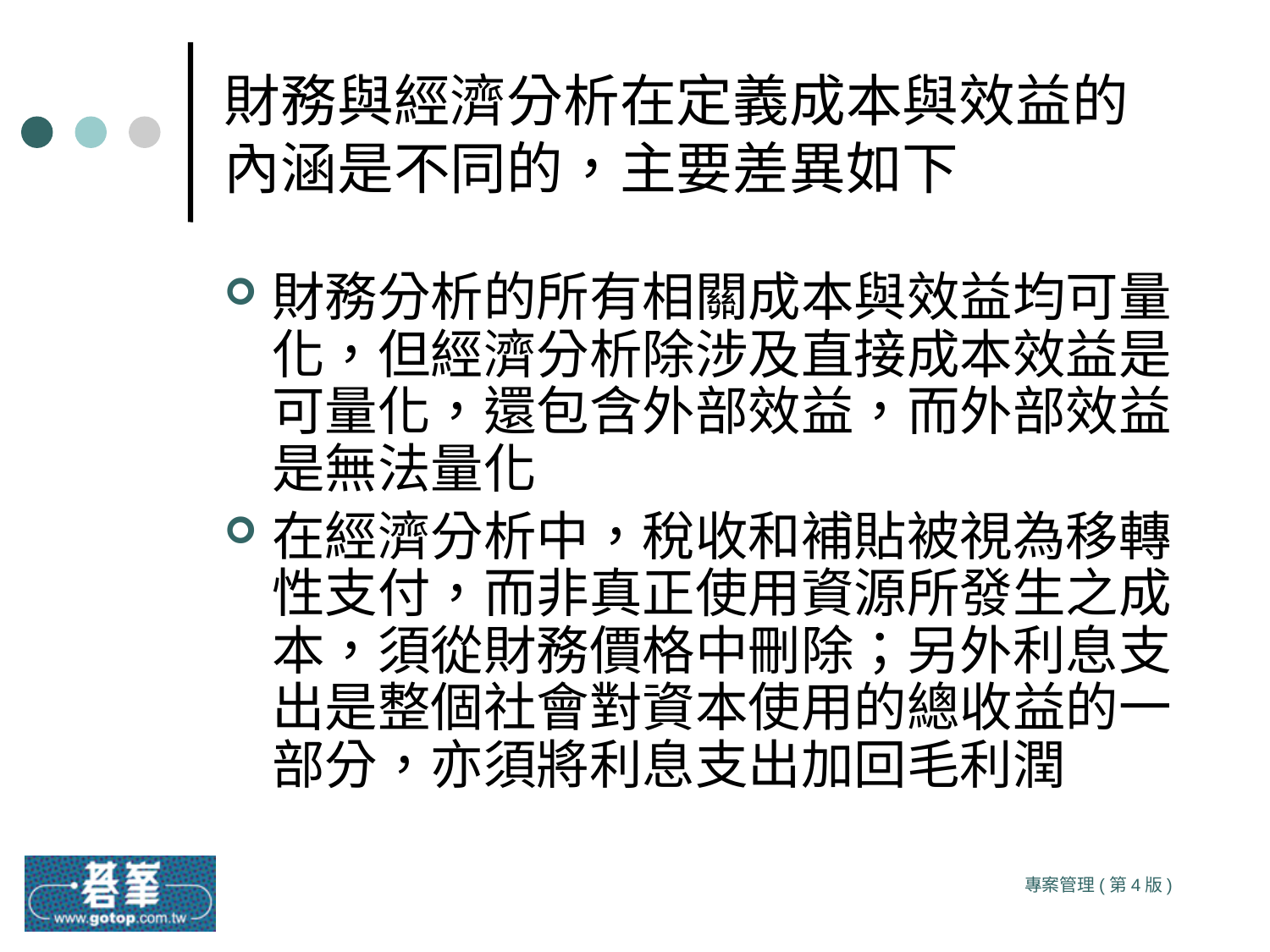

# 財務與經濟分析在定義成本與效益的內涵是不同的，主要差異如下
財務分析的所有相關成本與效益均可量化，但經濟分析除涉及直接成本效益是可量化，還包含外部效益，而外部效益是無法量化
在經濟分析中，稅收和補貼被視為移轉性支付，而非真正使用資源所發生之成本，須從財務價格中刪除；另外利息支出是整個社會對資本使用的總收益的一部分，亦須將利息支出加回毛利潤
專案管理(第4版)